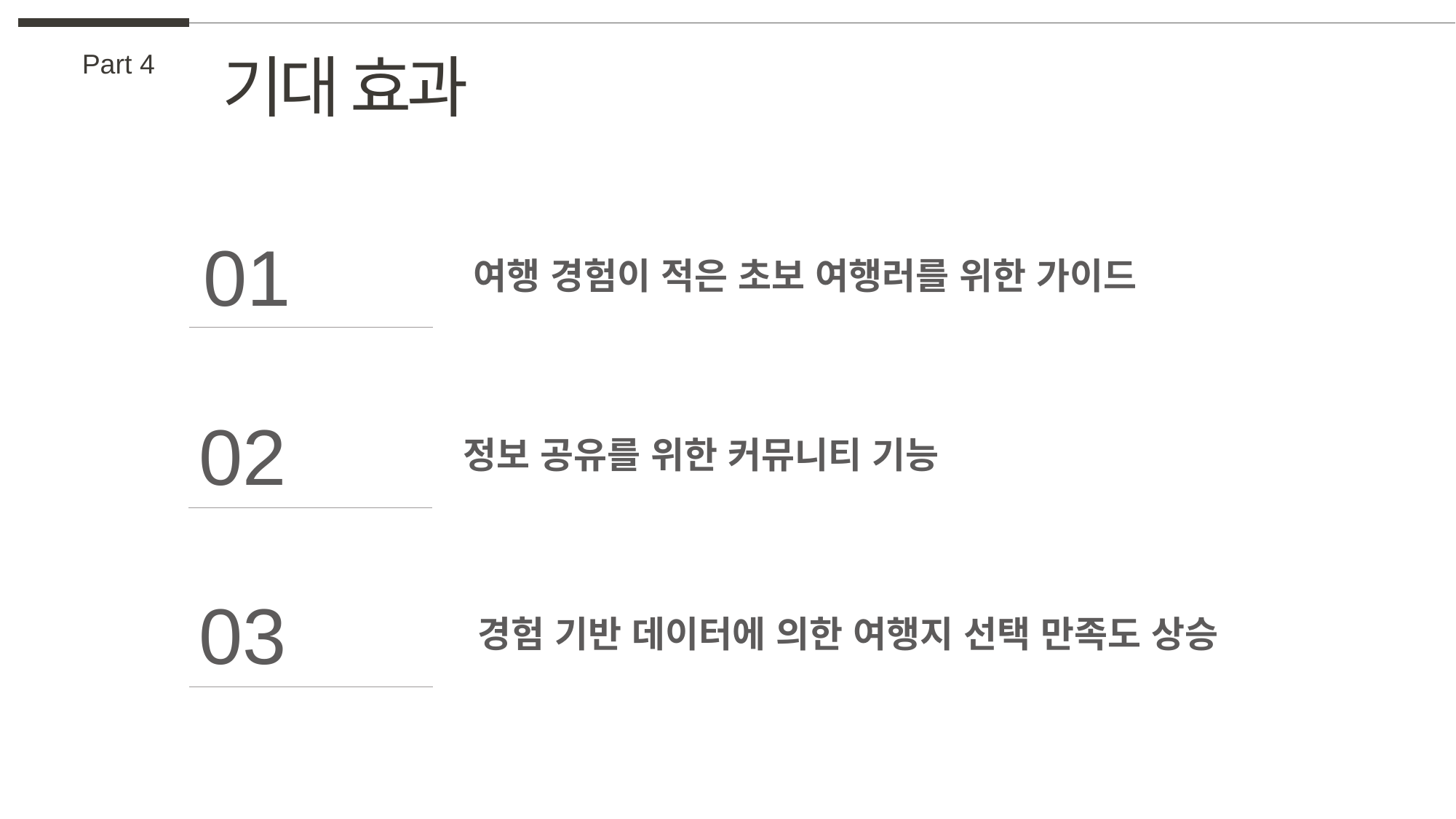

기대 효과
Part 4
01
여행 경험이 적은 초보 여행러를 위한 가이드
02
정보 공유를 위한 커뮤니티 기능
03
경험 기반 데이터에 의한 여행지 선택 만족도 상승